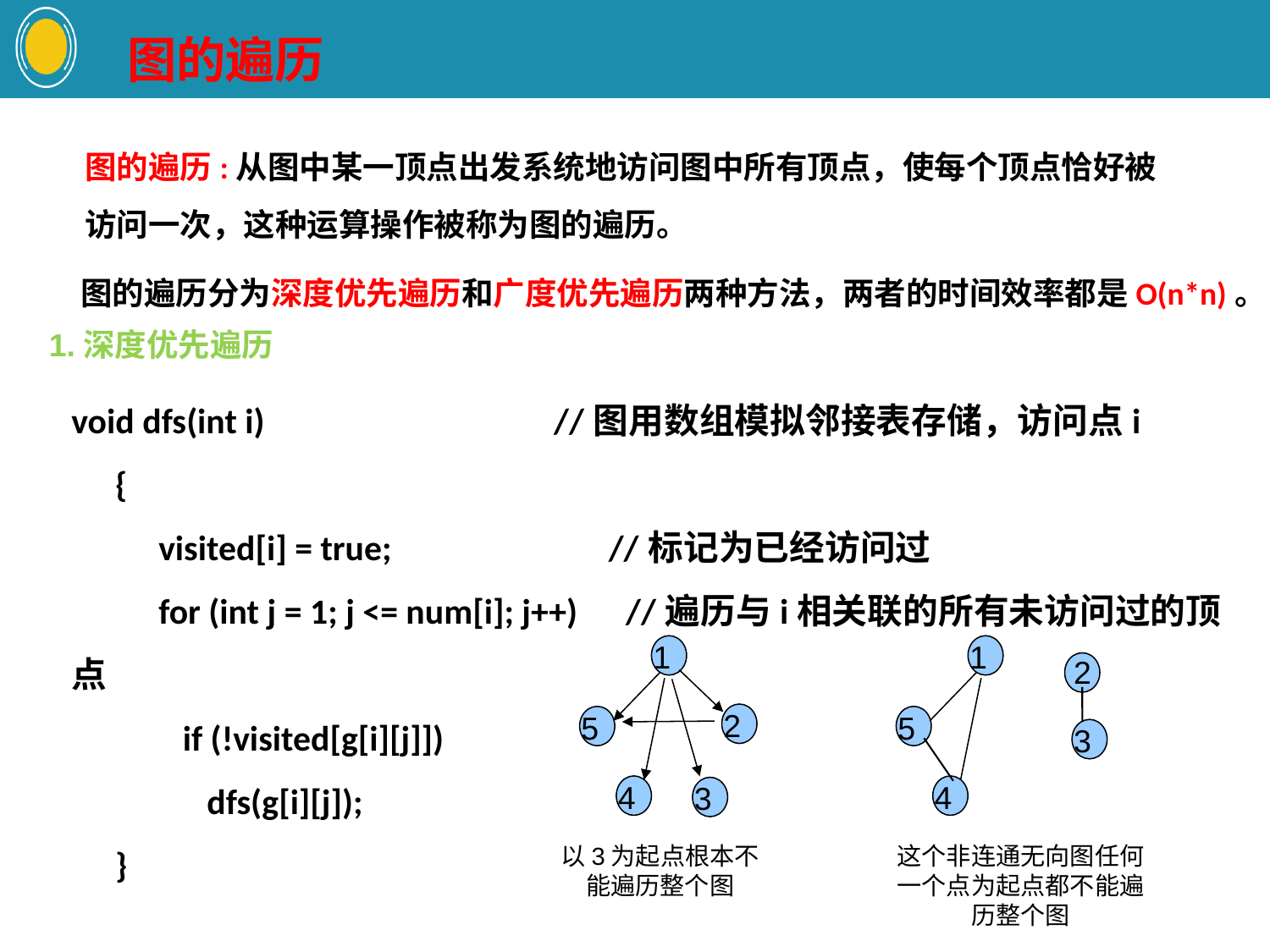

图的遍历
图的遍历:从图中某一顶点出发系统地访问图中所有顶点，使每个顶点恰好被访问一次，这种运算操作被称为图的遍历。
图的遍历分为深度优先遍历和广度优先遍历两种方法，两者的时间效率都是O(n*n)。
1.深度优先遍历

void dfs(int i)                                    //图用数组模拟邻接表存储，访问点i
　{
　　 visited[i] = true;                           //标记为已经访问过
　　 for (int j = 1; j <= num[i]; j++)      //遍历与i相关联的所有未访问过的顶点
　　    if (!visited[g[i][j]])
　　       dfs(g[i][j]);
　}

 1

 2

 5

 4

 3

 1

 5

 4

 2

 3

以3为起点根本不能遍历整个图

这个非连通无向图任何一个点为起点都不能遍历整个图